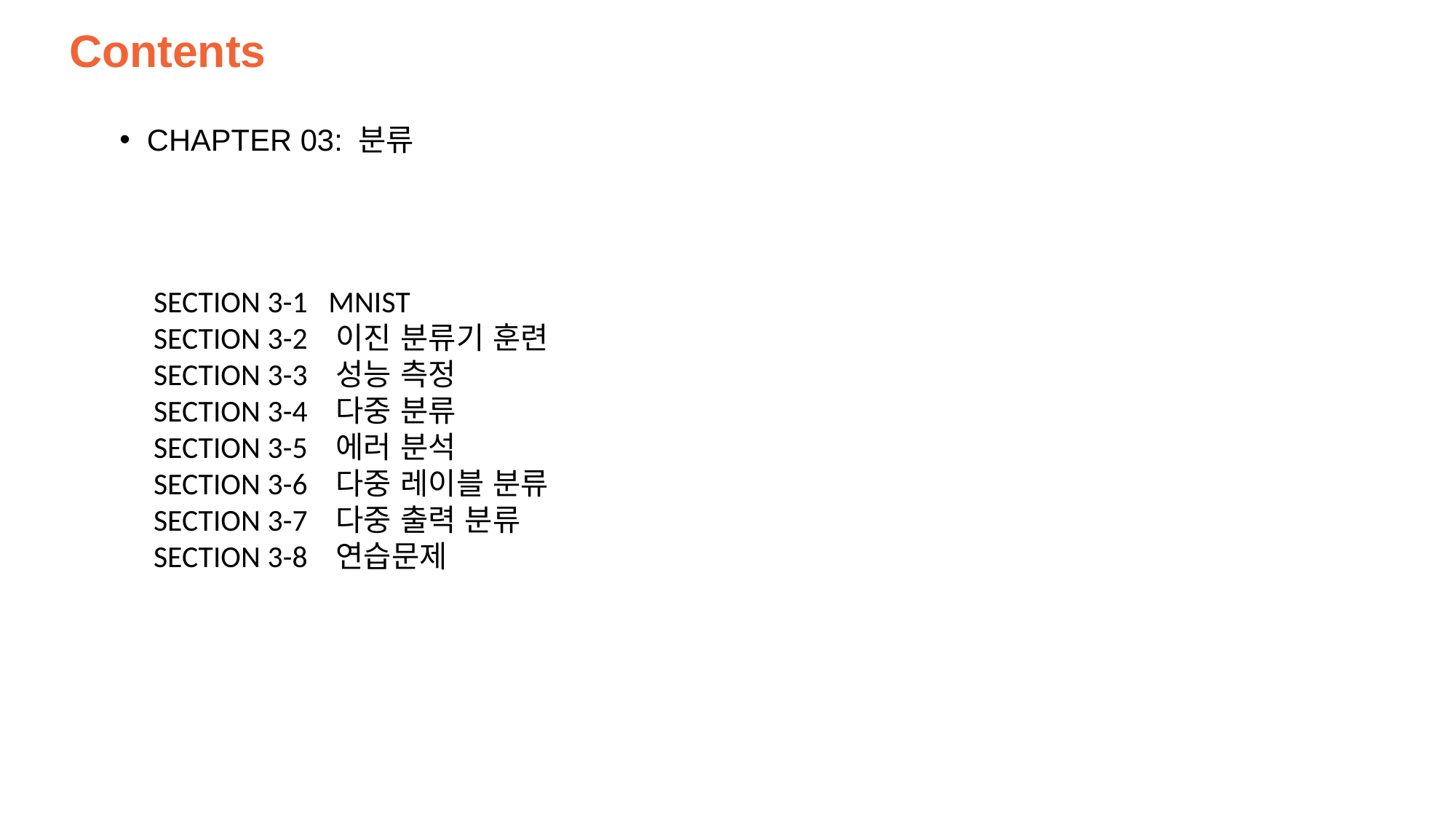

# Contents
CHAPTER 03: 분류

SECTION 3-1   MNIST
SECTION 3-2   이진 분류기 훈련
SECTION 3-3   성능 측정
SECTION 3-4   다중 분류
SECTION 3-5   에러 분석
SECTION 3-6   다중 레이블 분류
SECTION 3-7   다중 출력 분류
SECTION 3-8   연습문제

14